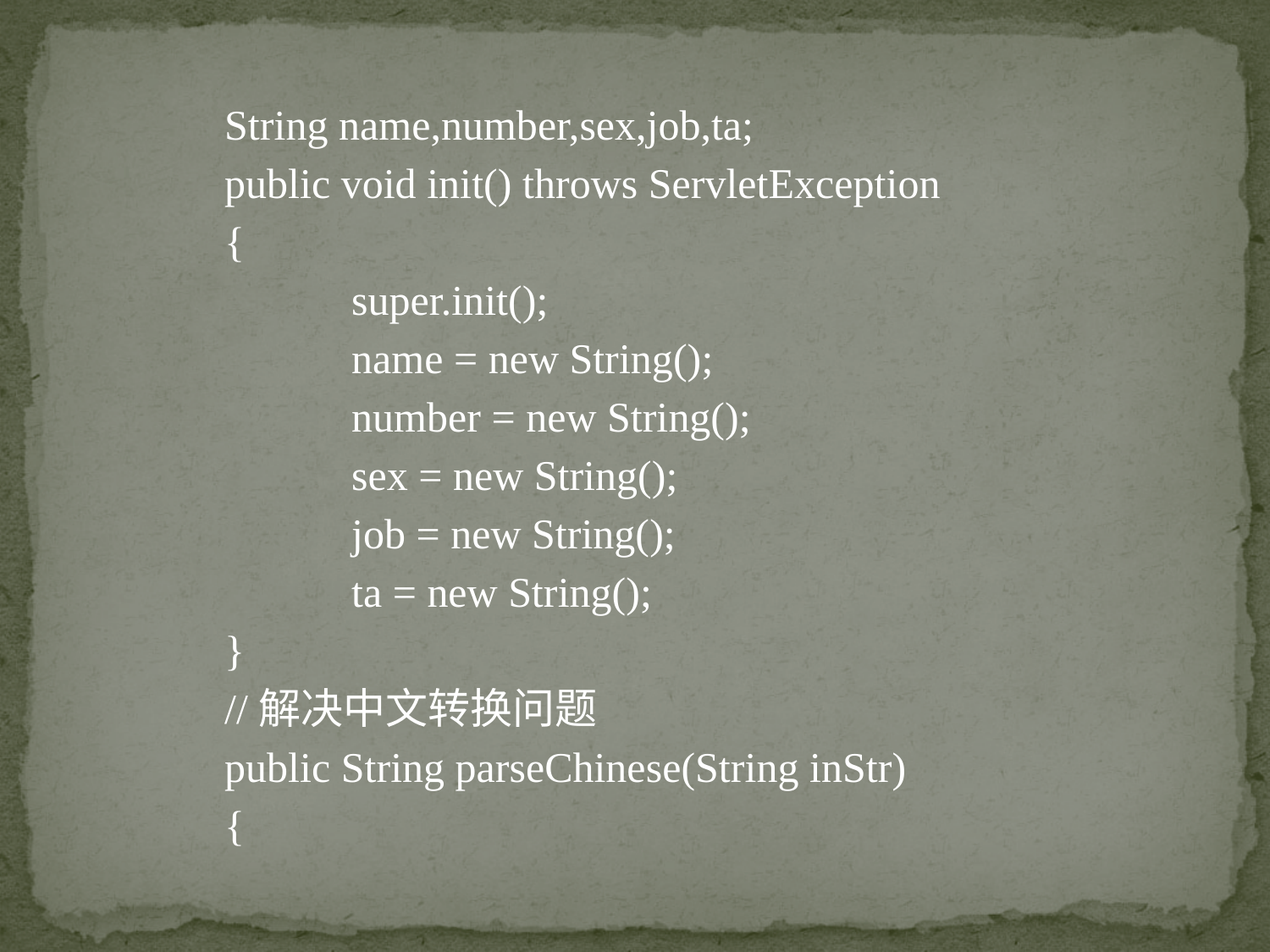

String name,number,sex,job,ta;
public void init() throws ServletException
{
	super.init();
	name = new String();
	number = new String();
	sex = new String();
	job = new String();
	ta = new String();
}
//解决中文转换问题
public String parseChinese(String inStr)
{